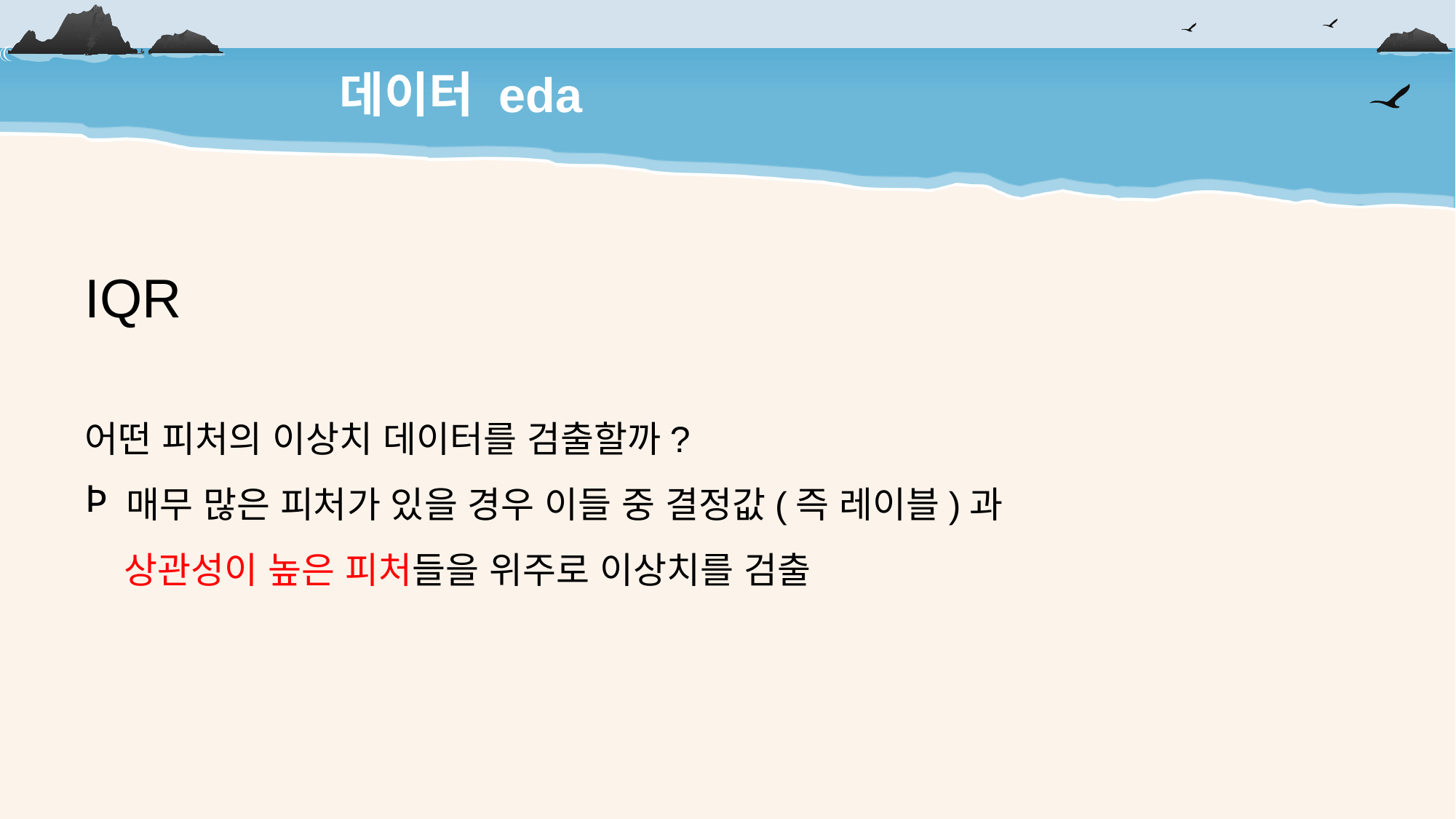

데이터 eda
IQR

어떤 피처의 이상치 데이터를 검출할까?
매무 많은 피처가 있을 경우 이들 중 결정값(즉 레이블)과
   상관성이 높은 피처들을 위주로 이상치를 검출